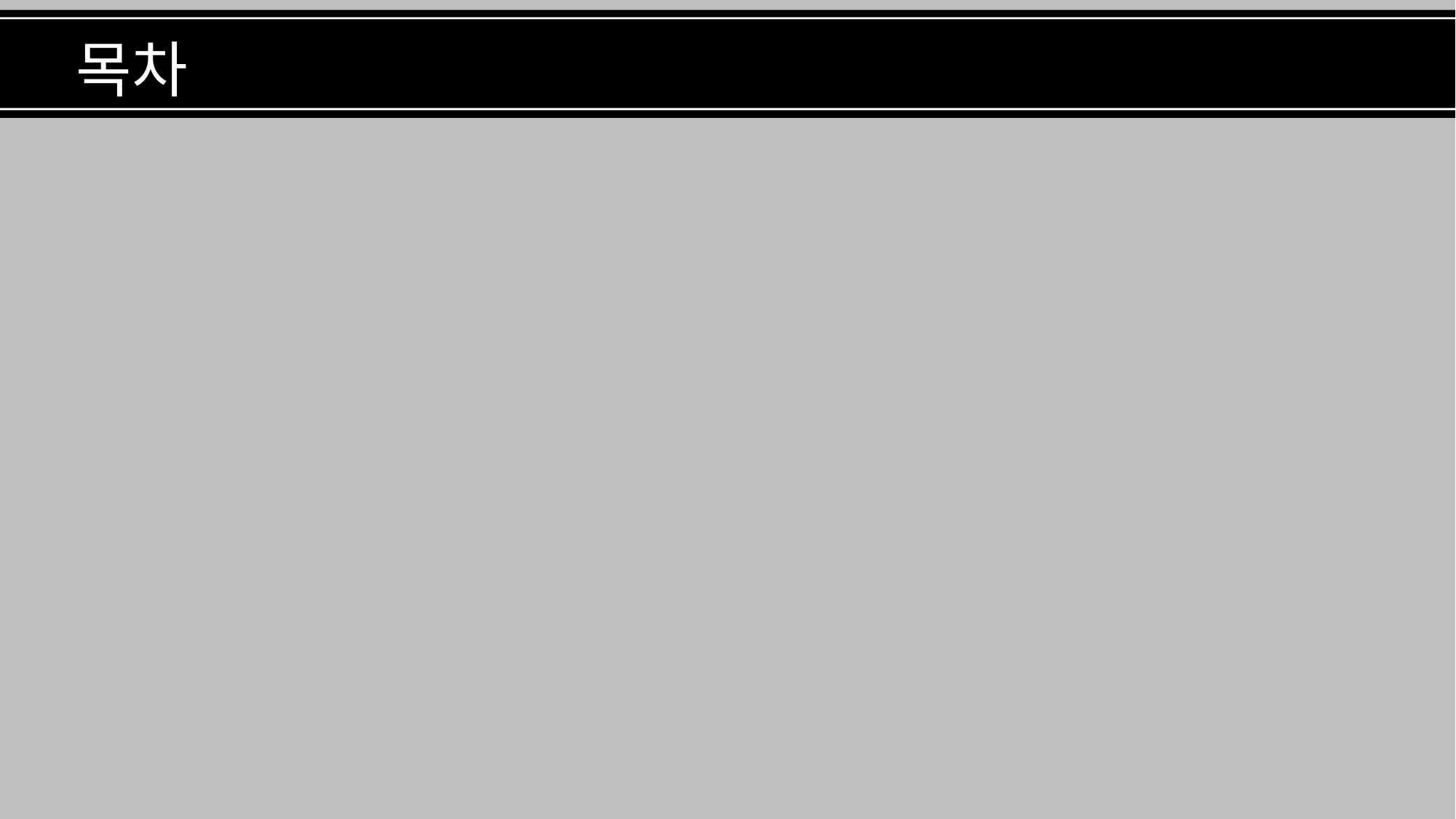

작품소개
목차
01
작품 소개
02
사용 기술
03
소스 코드
04
시연
05
향후 계획